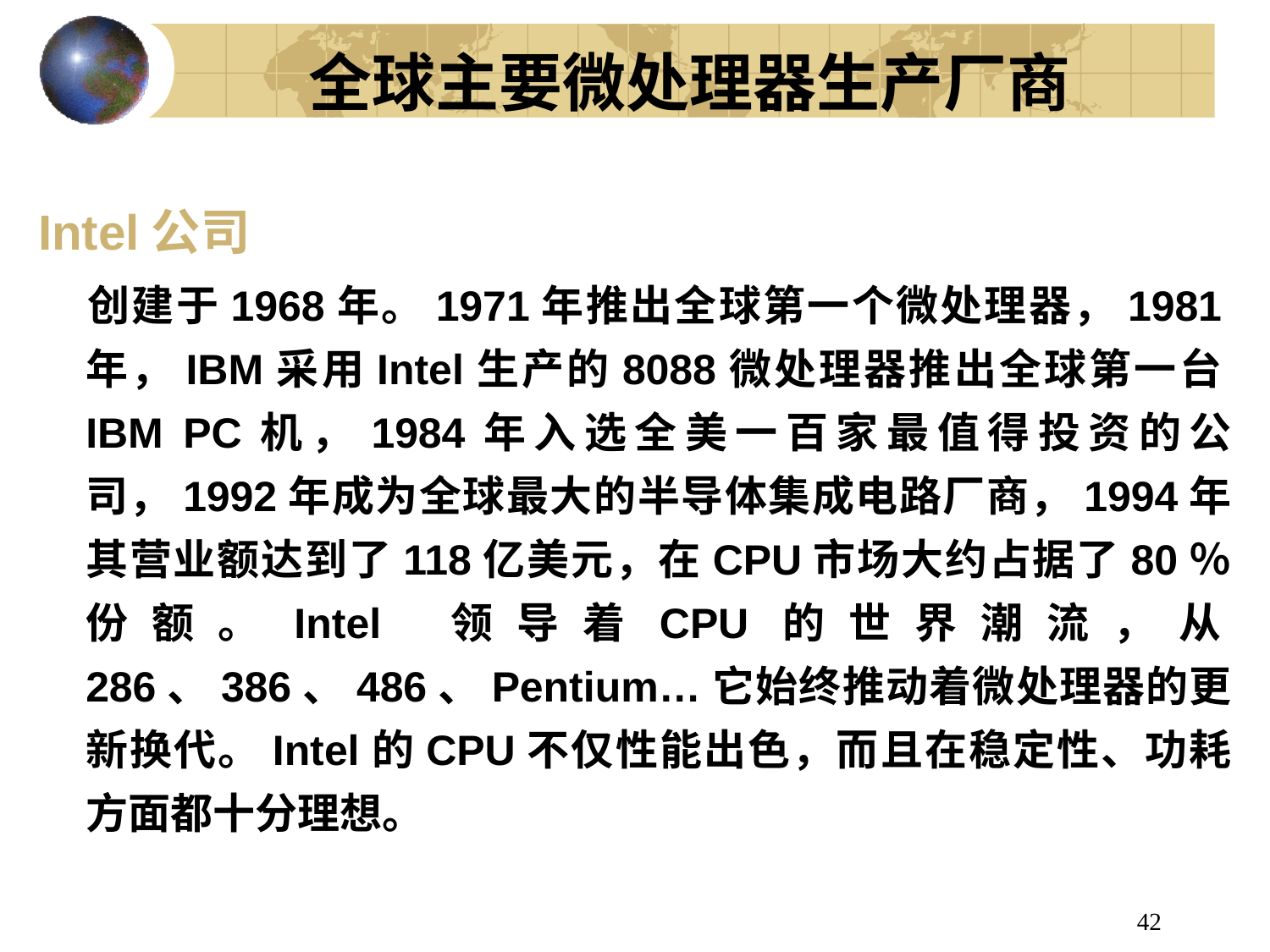

# 全球主要微处理器生产厂商
Intel公司
	创建于1968年。1971年推出全球第一个微处理器，1981年，IBM采用Intel生产的8088微处理器推出全球第一台IBM PC机，1984年入选全美一百家最值得投资的公司，1992年成为全球最大的半导体集成电路厂商，1994年其营业额达到了118亿美元，在CPU市场大约占据了80％份额。Intel 领导着CPU的世界潮流，从286、386、486、Pentium…它始终推动着微处理器的更新换代。Intel的CPU不仅性能出色，而且在稳定性、功耗方面都十分理想。

42